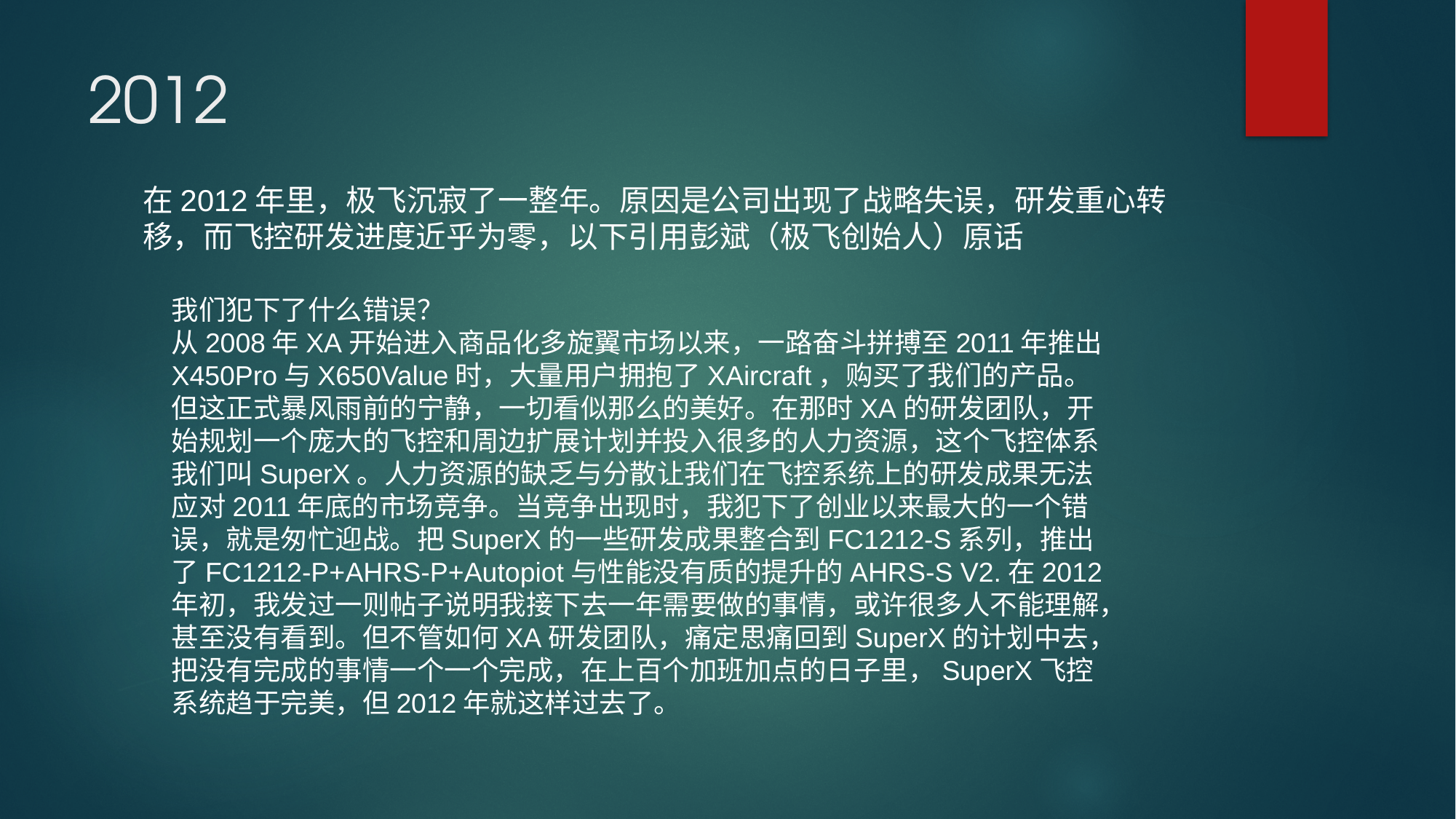

# 2012
在2012年里，极飞沉寂了一整年。原因是公司出现了战略失误，研发重心转移，而飞控研发进度近乎为零，以下引用彭斌（极飞创始人）原话
我们犯下了什么错误？
从2008年XA开始进入商品化多旋翼市场以来，一路奋斗拼搏至2011年推出X450Pro与X650Value时，大量用户拥抱了XAircraft，购买了我们的产品。但这正式暴风雨前的宁静，一切看似那么的美好。在那时XA的研发团队，开始规划一个庞大的飞控和周边扩展计划并投入很多的人力资源，这个飞控体系我们叫SuperX。人力资源的缺乏与分散让我们在飞控系统上的研发成果无法应对2011年底的市场竞争。当竞争出现时，我犯下了创业以来最大的一个错误，就是匆忙迎战。把SuperX的一些研发成果整合到FC1212-S系列，推出了FC1212-P+AHRS-P+Autopiot与性能没有质的提升的AHRS-S V2.在2012年初，我发过一则帖子说明我接下去一年需要做的事情，或许很多人不能理解，甚至没有看到。但不管如何XA研发团队，痛定思痛回到SuperX的计划中去，把没有完成的事情一个一个完成，在上百个加班加点的日子里，SuperX飞控系统趋于完美，但2012年就这样过去了。